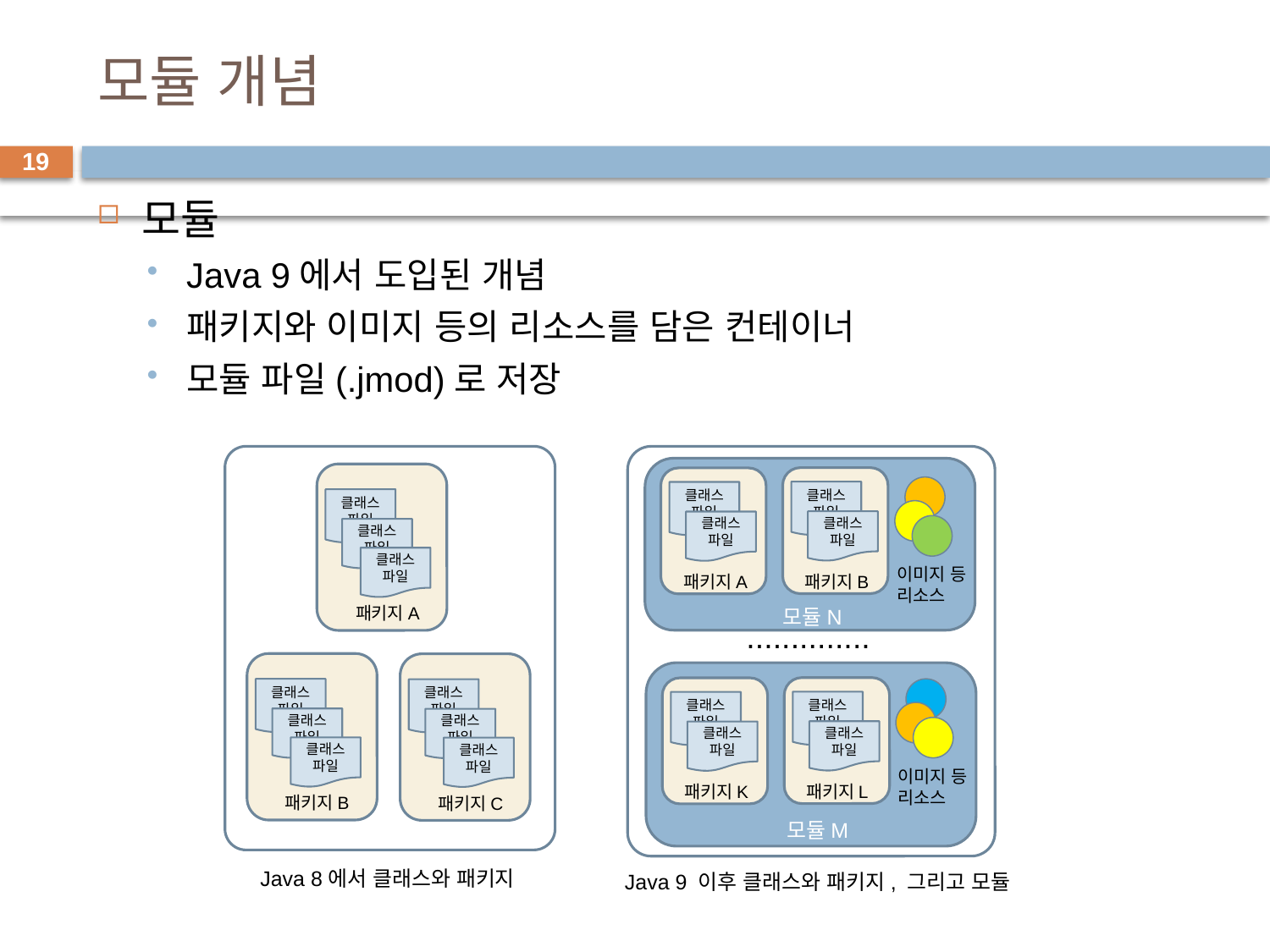

# 모듈 개념
19
모듈
Java 9에서 도입된 개념
패키지와 이미지 등의 리소스를 담은 컨테이너
모듈 파일(.jmod)로 저장

클래스 파일
클래스 파일
클래스 파일
패키지A

클래스 파일
클래스 파일
패키지B

클래스 파일
클래스 파일
패키지A

이미지 등
리소스
모듈N
..............

클래스 파일
클래스 파일
클래스 파일
패키지B

클래스 파일
클래스 파일
클래스 파일
패키지C

클래스 파일
클래스 파일
패키지L

클래스 파일
클래스 파일
패키지K

이미지 등
리소스
모듈M
Java 8에서 클래스와 패키지
Java 9 이후 클래스와 패키지, 그리고 모듈